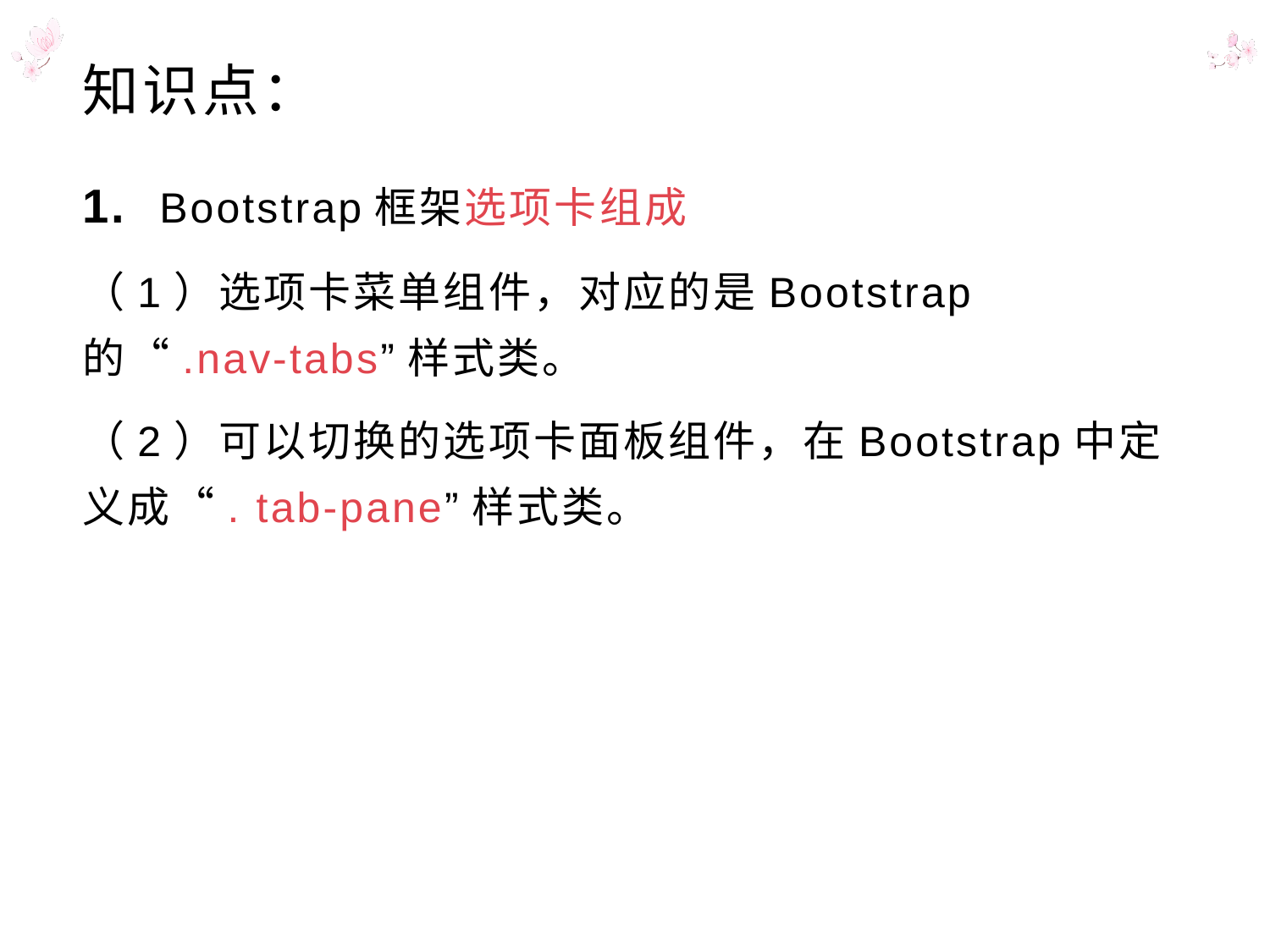

# 知识点：
1.  Bootstrap框架选项卡组成
（1）选项卡菜单组件，对应的是Bootstrap的“.nav-tabs”样式类。
（2）可以切换的选项卡面板组件，在Bootstrap中定义成“. tab-pane”样式类。